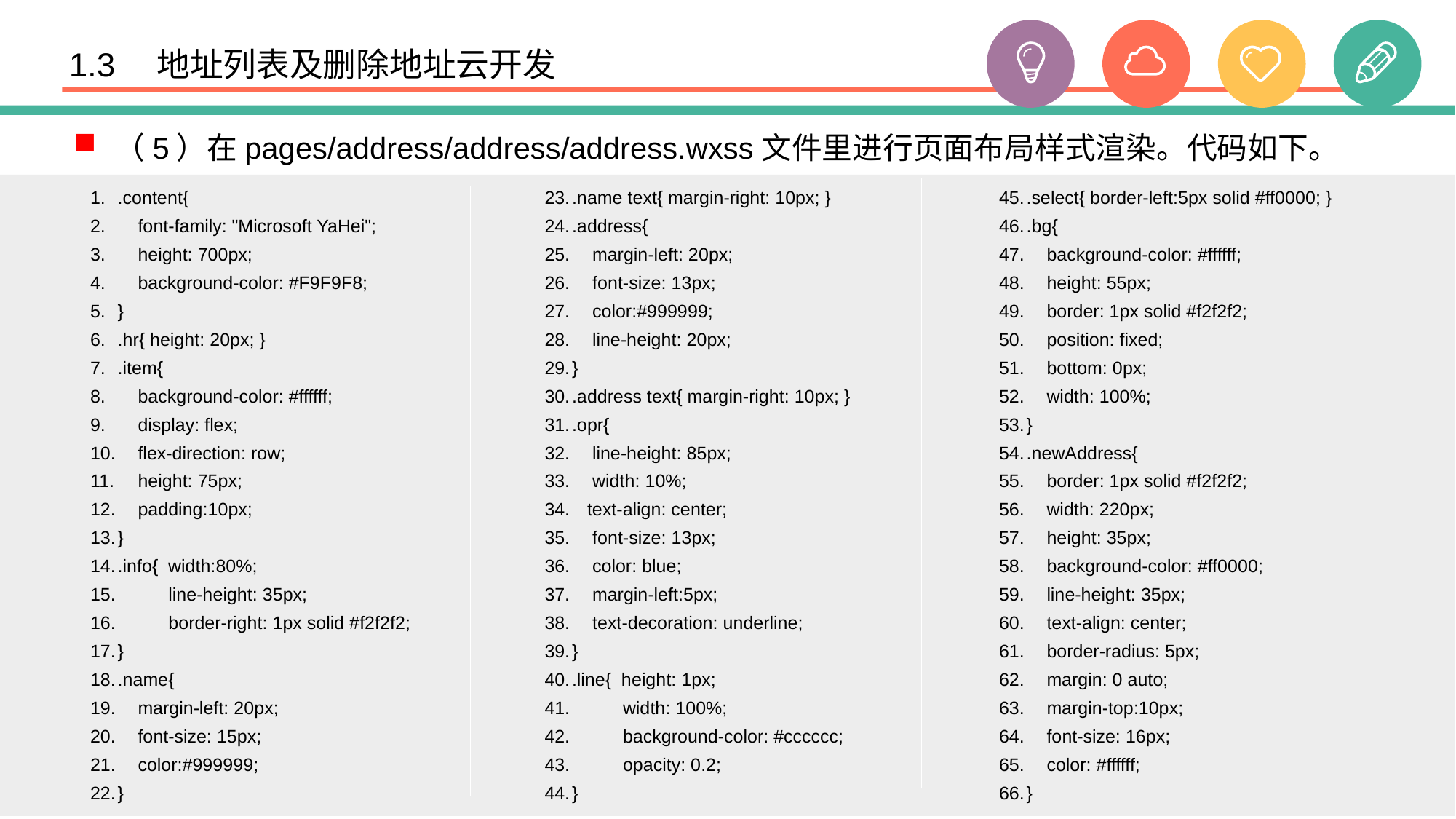

# 1.3　地址列表及删除地址云开发
（5）在pages/address/address/address.wxss文件里进行页面布局样式渲染。代码如下。
.content{
    font-family: "Microsoft YaHei";
    height: 700px;
    background-color: #F9F9F8;
}
.hr{ height: 20px; }
.item{
    background-color: #ffffff;
    display: flex;
    flex-direction: row;
    height: 75px;
    padding:10px;
}
.info{  width:80%;
          line-height: 35px;
          border-right: 1px solid #f2f2f2;
}
.name{
    margin-left: 20px;
    font-size: 15px;
    color:#999999;
}
.name text{ margin-right: 10px; }
.address{
    margin-left: 20px;
    font-size: 13px;
    color:#999999;
    line-height: 20px;
}
.address text{ margin-right: 10px; }
.opr{
    line-height: 85px;
    width: 10%;
   text-align: center;
    font-size: 13px;
    color: blue;
    margin-left:5px;
    text-decoration: underline;
}
.line{  height: 1px;
          width: 100%;
          background-color: #cccccc;
          opacity: 0.2;
}
.select{ border-left:5px solid #ff0000; }
.bg{
    background-color: #ffffff;
    height: 55px;
    border: 1px solid #f2f2f2;
    position: fixed;
    bottom: 0px;
    width: 100%;
}
.newAddress{
    border: 1px solid #f2f2f2;
    width: 220px;
    height: 35px;
    background-color: #ff0000;
    line-height: 35px;
    text-align: center;
    border-radius: 5px;
    margin: 0 auto;
    margin-top:10px;
    font-size: 16px;
    color: #ffffff;
}